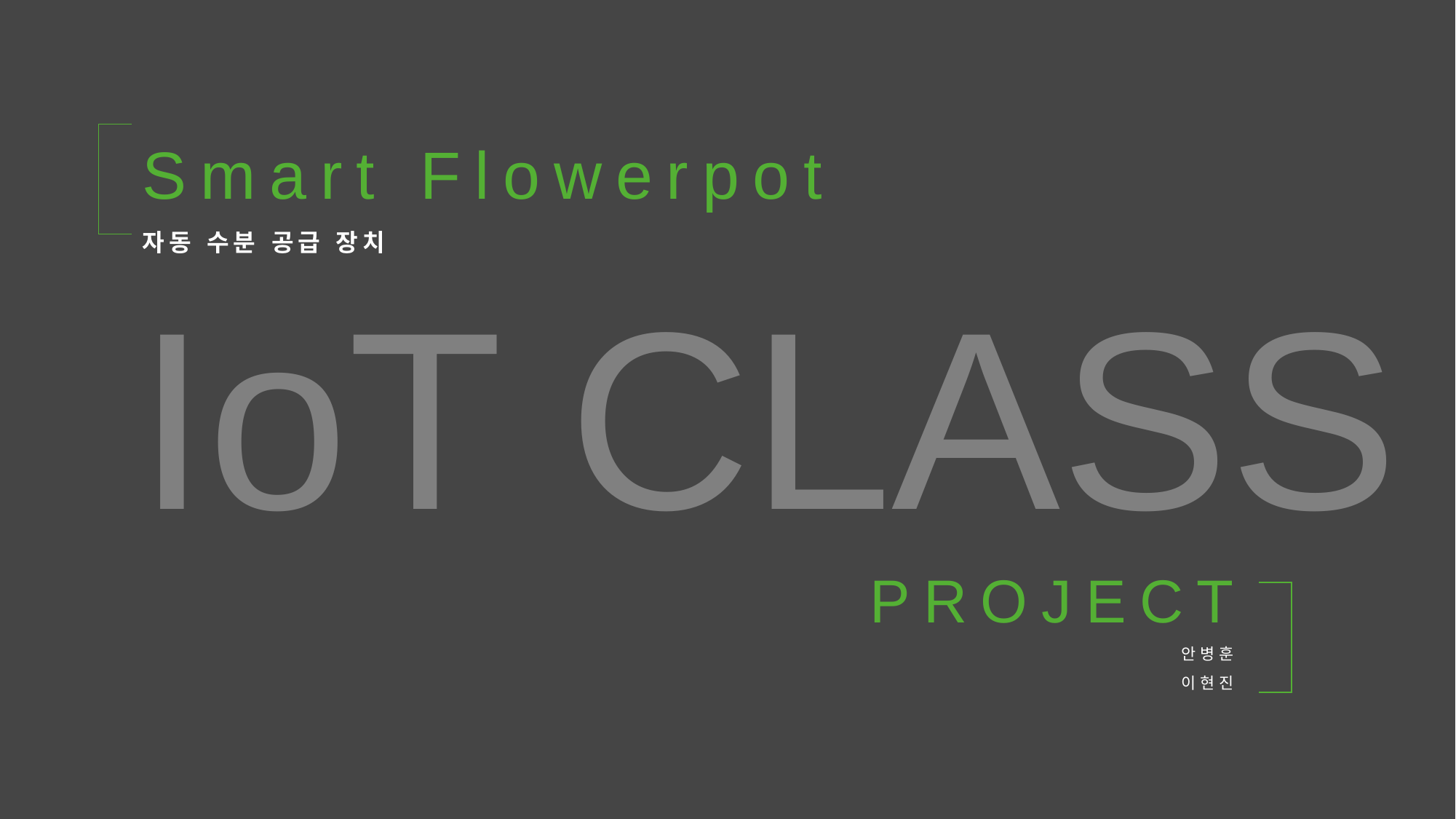

Smart Flowerpot
자동 수분 공급 장치

IoT CLASS
PROJECT
안병훈
이현진